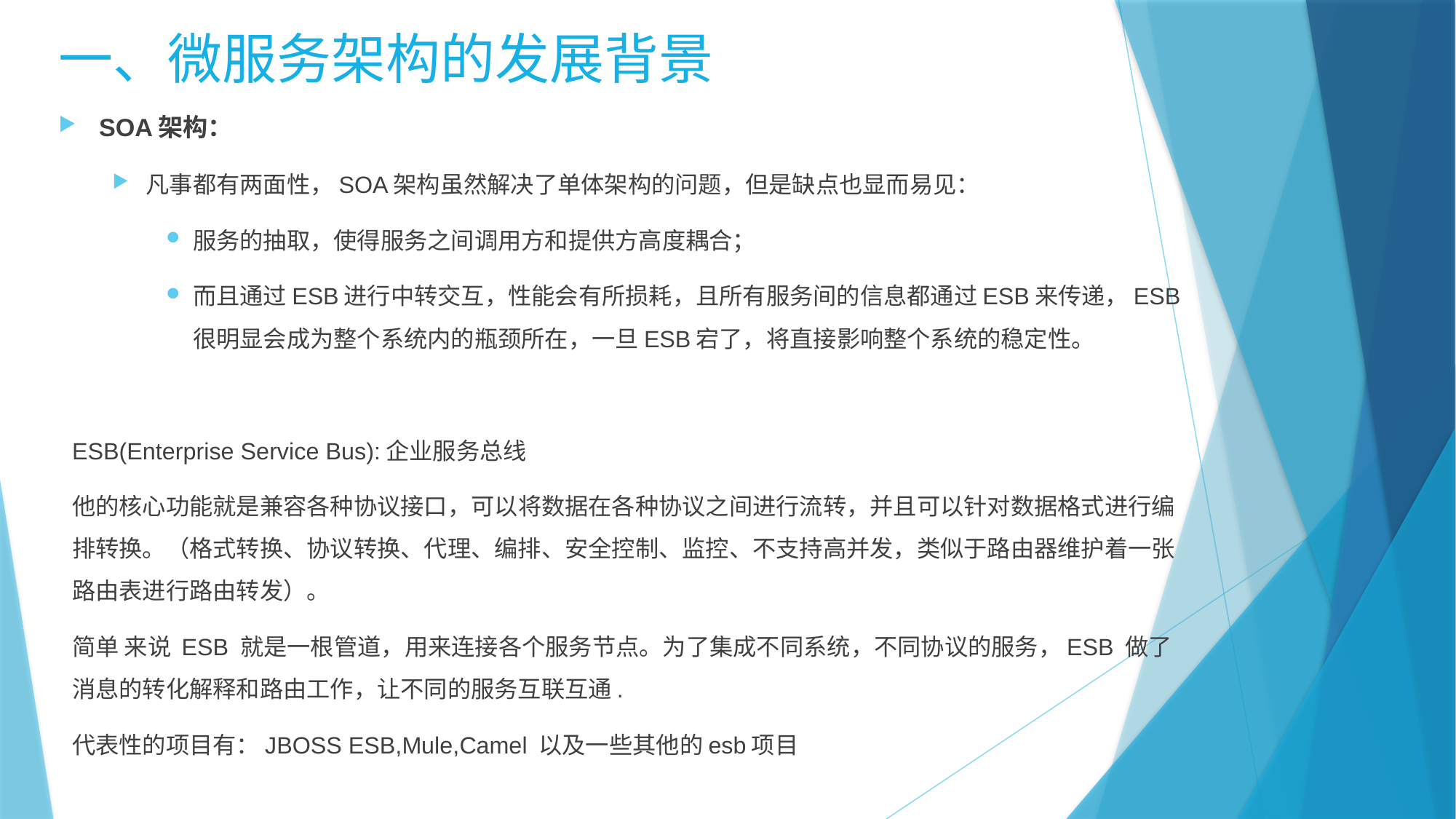

一、微服务架构的发展背景
SOA架构：
凡事都有两面性，SOA架构虽然解决了单体架构的问题，但是缺点也显而易见：
服务的抽取，使得服务之间调用方和提供方高度耦合；
而且通过ESB进行中转交互，性能会有所损耗，且所有服务间的信息都通过ESB来传递，ESB很明显会成为整个系统内的瓶颈所在，一旦ESB宕了，将直接影响整个系统的稳定性。

	ESB(Enterprise Service Bus):企业服务总线
	他的核心功能就是兼容各种协议接口，可以将数据在各种协议之间进行流转，并且可以针对数据格式进行编排转换。（格式转换、协议转换、代理、编排、安全控制、监控、不支持高并发，类似于路由器维护着一张路由表进行路由转发）。
	简单 来说 ESB 就是一根管道，用来连接各个服务节点。为了集成不同系统，不同协议的服务，ESB 做了消息的转化解释和路由工作，让不同的服务互联互通.
代表性的项目有：JBOSS ESB,Mule,Camel 以及一些其他的esb项目